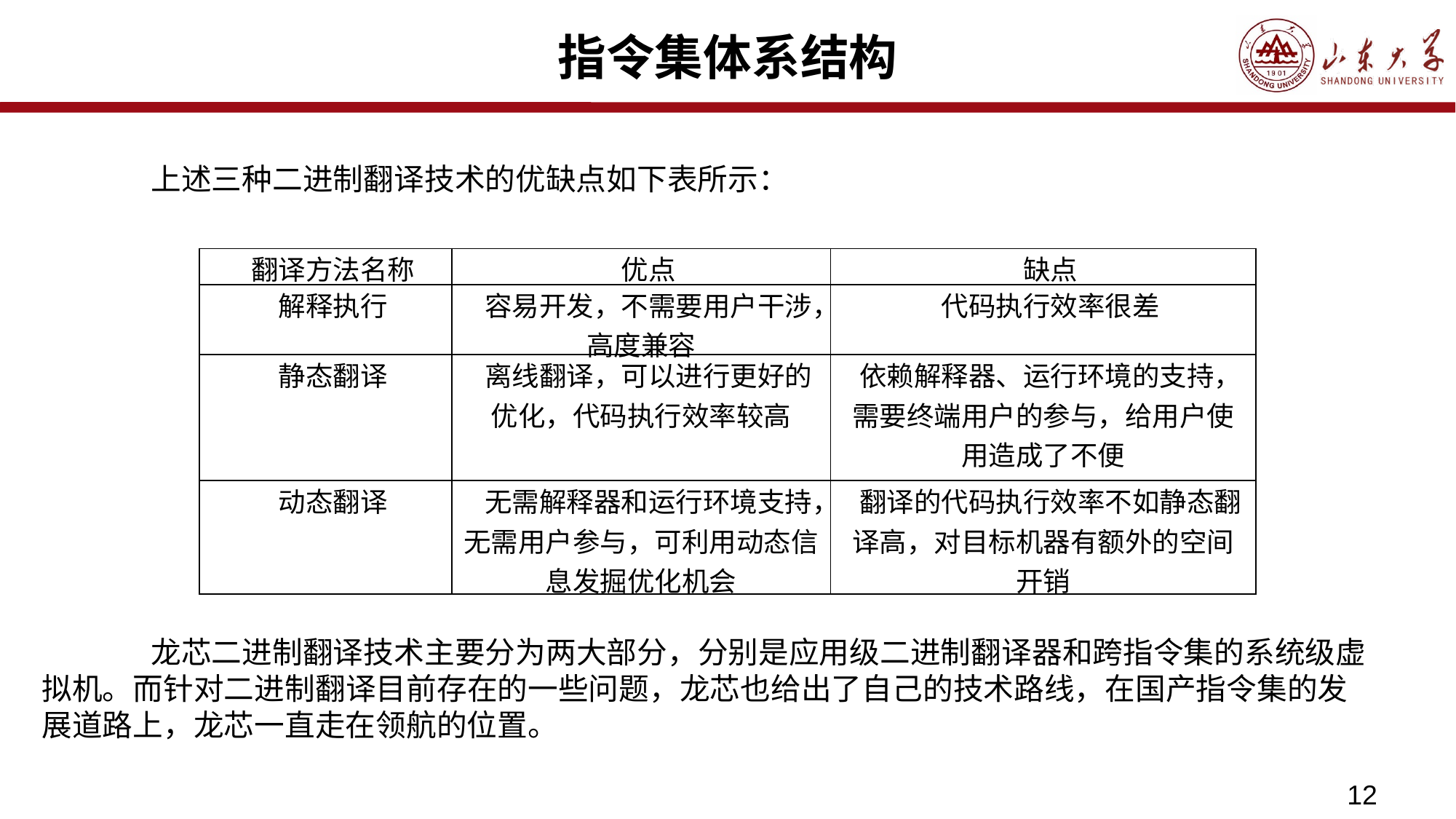

# 指令集体系结构
	上述三种二进制翻译技术的优缺点如下表所示：

	龙芯二进制翻译技术主要分为两大部分，分别是应用级二进制翻译器和跨指令集的系统级虚拟机。而针对二进制翻译目前存在的一些问题，龙芯也给出了自己的技术路线，在国产指令集的发展道路上，龙芯一直走在领航的位置。
| 翻译方法名称 | 优点 | 缺点 |
| --- | --- | --- |
| 解释执行 | 容易开发，不需要用户干涉，高度兼容 | 代码执行效率很差 |
| 静态翻译 | 离线翻译，可以进行更好的优化，代码执行效率较高 | 依赖解释器、运行环境的支持，需要终端用户的参与，给用户使用造成了不便 |
| 动态翻译 | 无需解释器和运行环境支持，无需用户参与，可利用动态信息发掘优化机会 | 翻译的代码执行效率不如静态翻译高，对目标机器有额外的空间开销 |
12